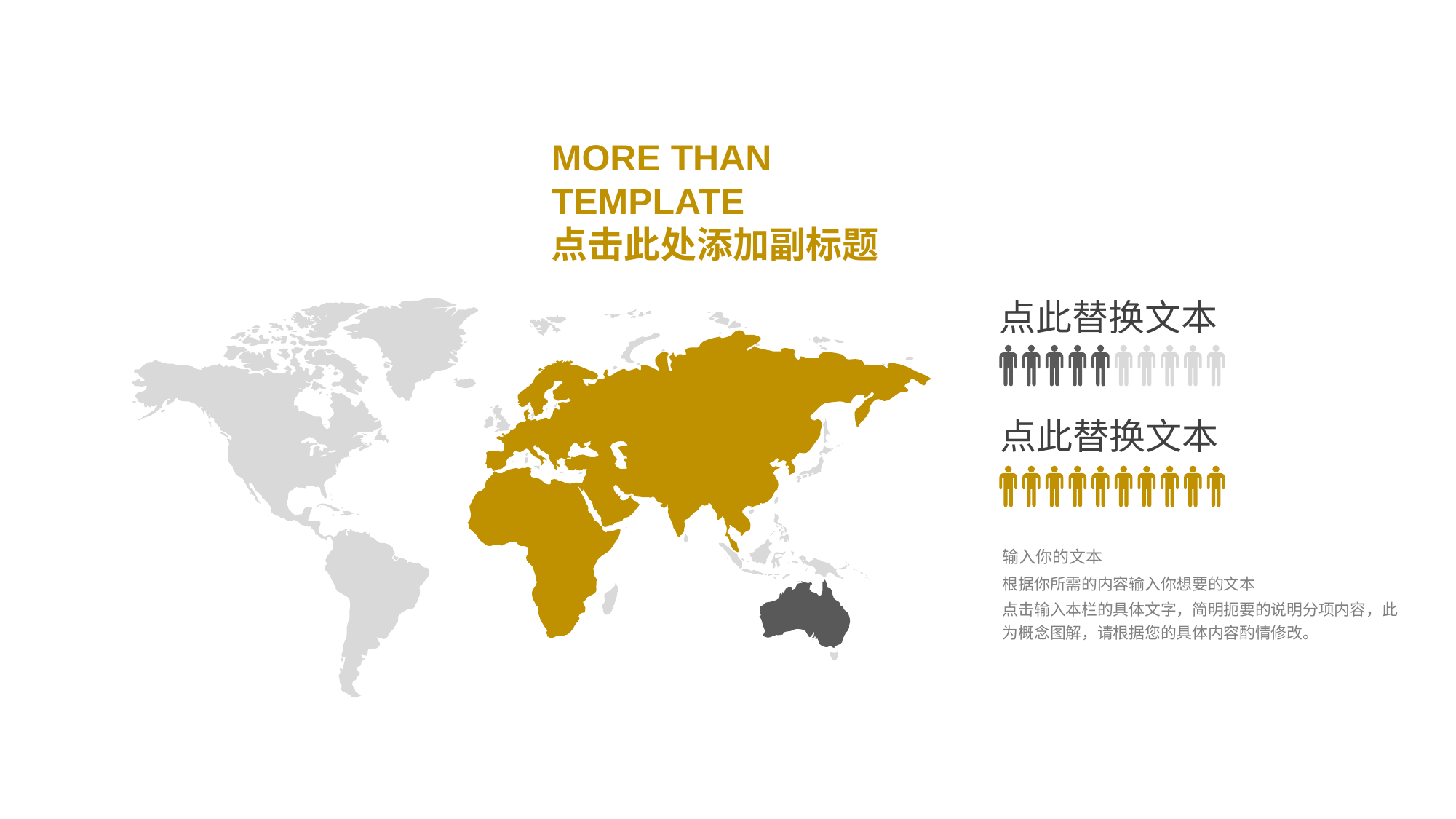

MORE THAN TEMPLATE
点击此处添加副标题
点此替换文本

点此替换文本

输入你的文本
根据你所需的内容输入你想要的文本
点击输入本栏的具体文字，简明扼要的说明分项内容，此为概念图解，请根据您的具体内容酌情修改。